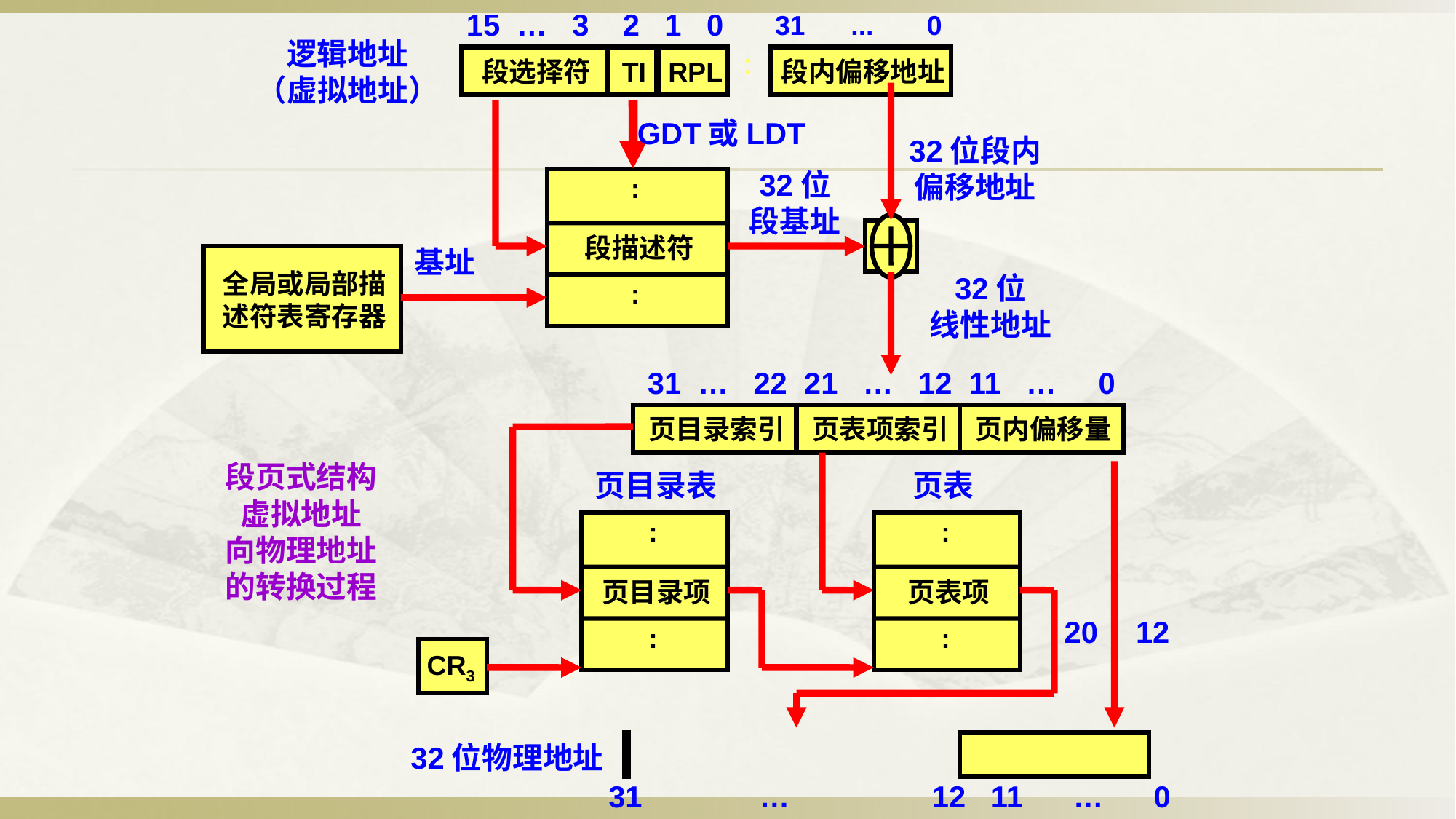

15  …   3    2   1   0
31      ...       0
:
段选择符
TI
RPL
段内偏移地址
逻辑地址
（虚拟地址）

GDT或LDT
32位段内
偏移地址
32位
段基址
段描述符
:

:

基址

全局或局部描
述符表寄存器
32位
线性地址

31  …   22  21   …   12  11   …     0
页目录索引
页表项索引
页内偏移量

段页式结构
虚拟地址
向物理地址
的转换过程

页目录表
页表

页目录项
:

:
页表项
:

:

20
12
CR3

32位物理地址
31              …                 12   11      …      0